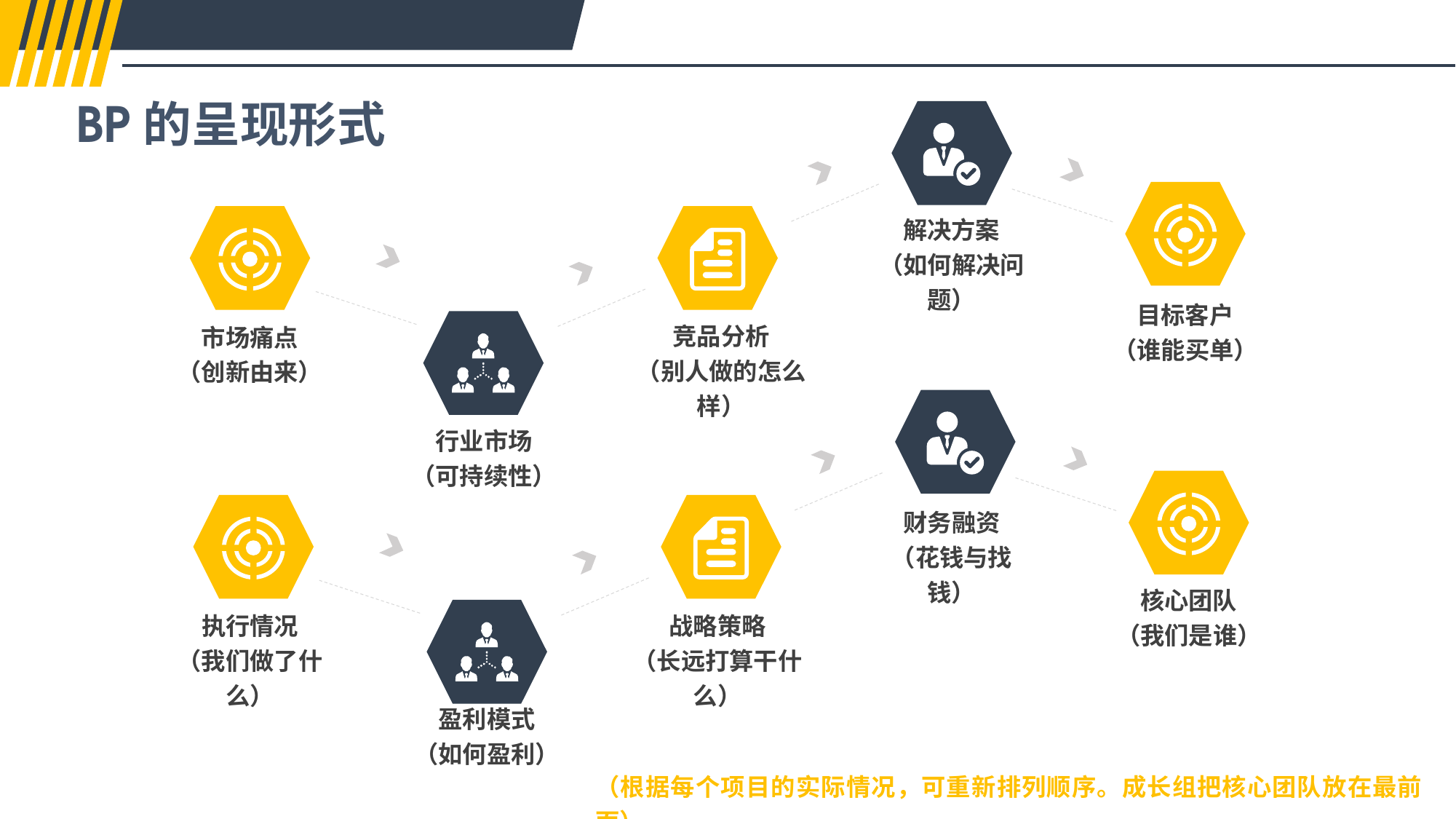

BP的呈现形式

解决方案
（如何解决问题）

目标客户
（谁能买单）
竞品分析
（别人做的怎么样）

市场痛点
（创新由来）

行业市场
（可持续性）

财务融资
（花钱与找钱）

核心团队
（我们是谁）

执行情况
（我们做了什么）
战略策略
（长远打算干什么）
盈利模式
（如何盈利）
（根据每个项目的实际情况，可重新排列顺序。成长组把核心团队放在最前面）